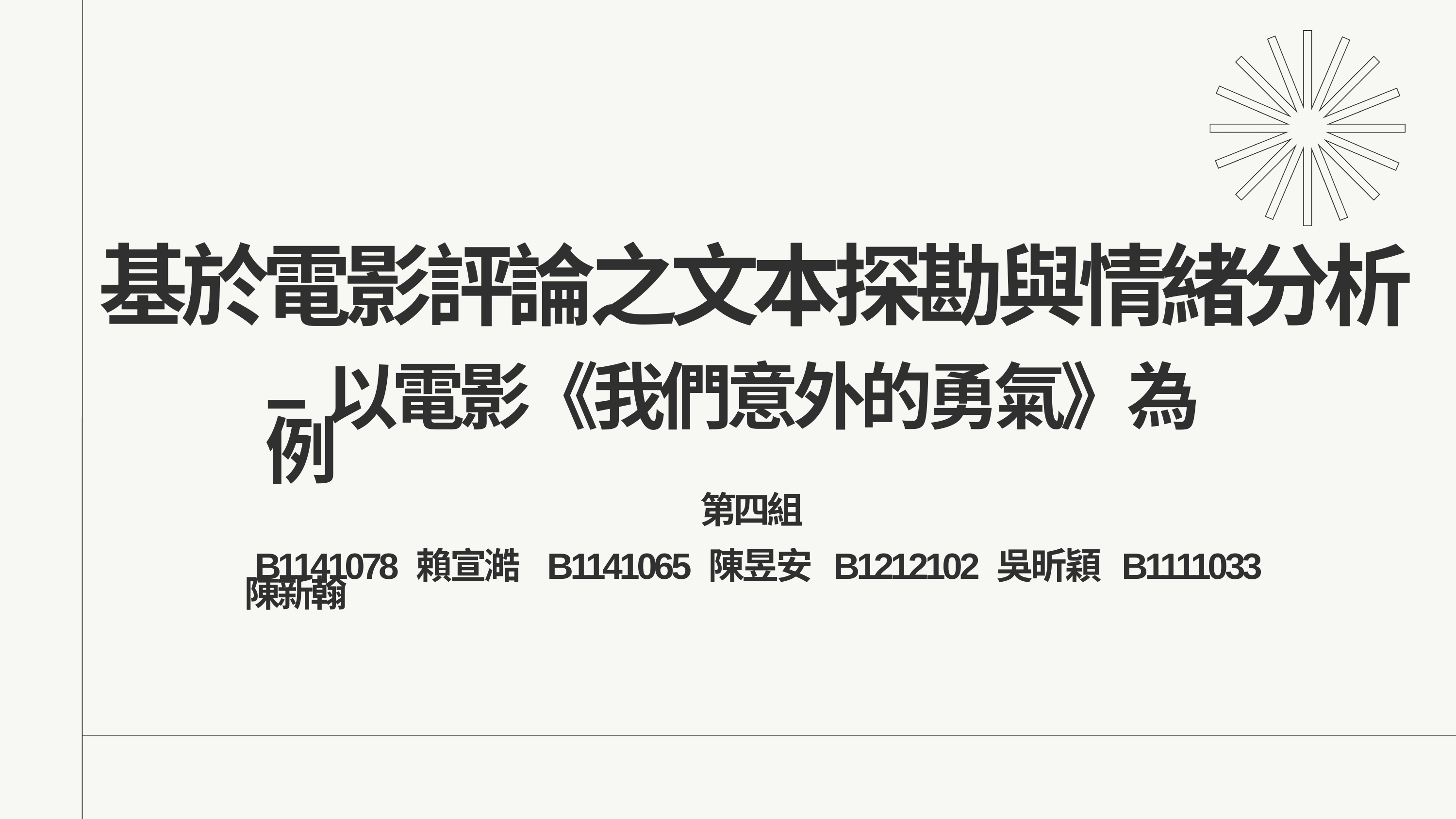

基於電影評論之文本探勘與情緒分析
--以電影《我們意外的勇氣》為例
第四組

 B1141078 賴宣澔   B1141065 陳昱安  B1212102 吳昕穎  B1111033 陳新翰